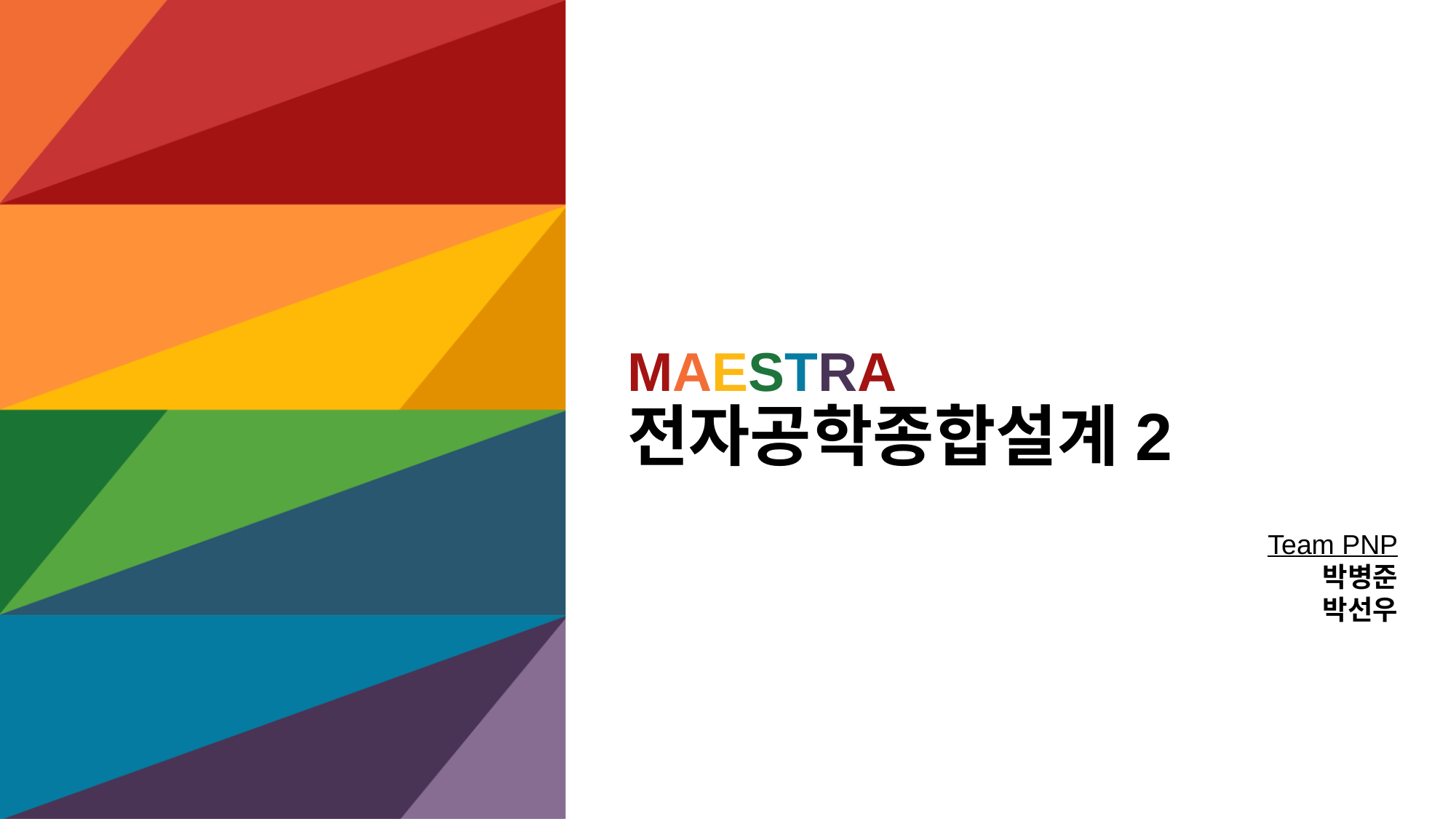

# MAESTRA 전자공학종합설계2
Team PNP
박병준
박선우